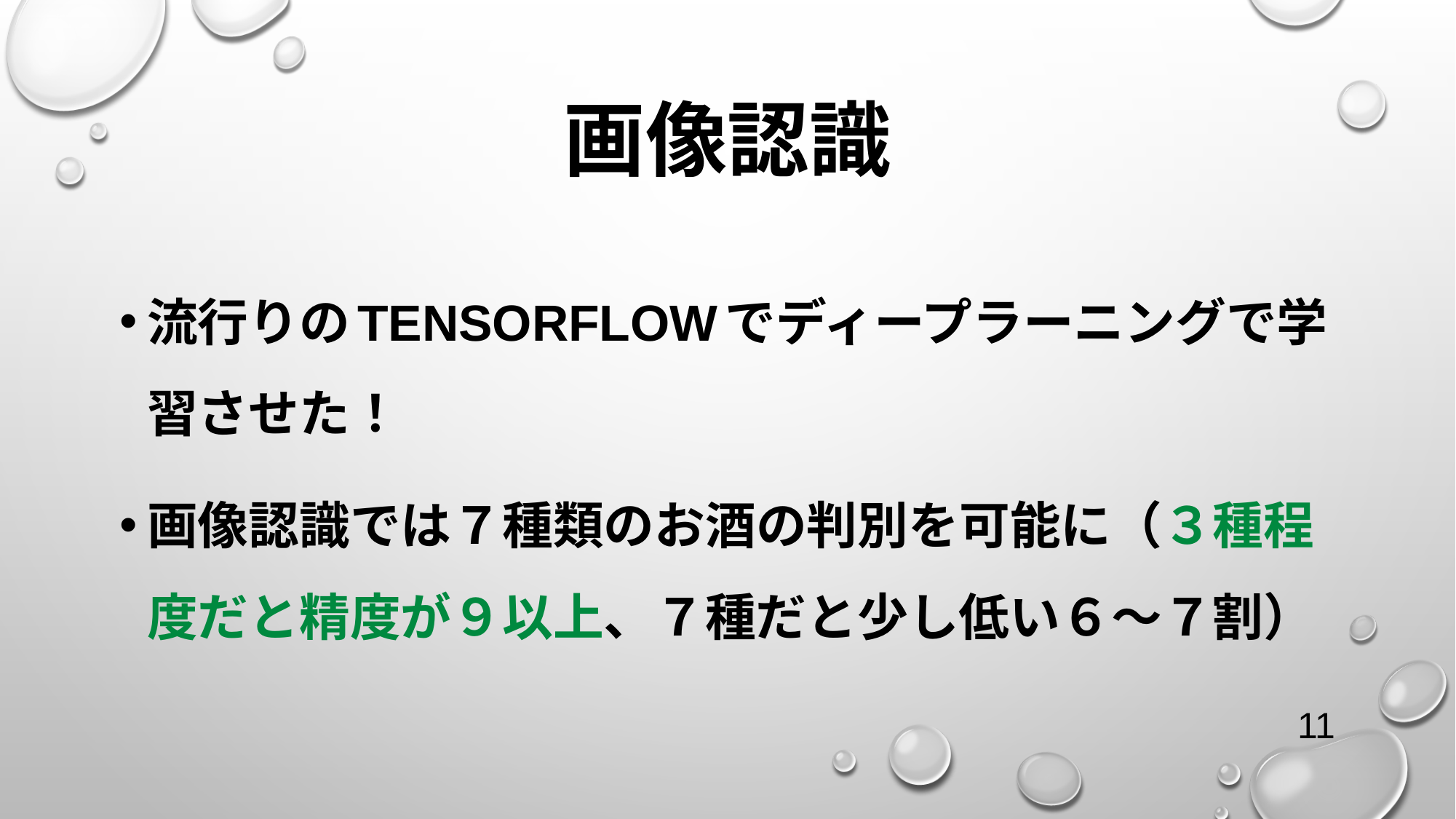

# 画像認識
流行りのTensorflowでディープラーニングで学習させた！
画像認識では７種類のお酒の判別を可能に（３種程度だと精度が９以上、７種だと少し低い６〜７割）

11